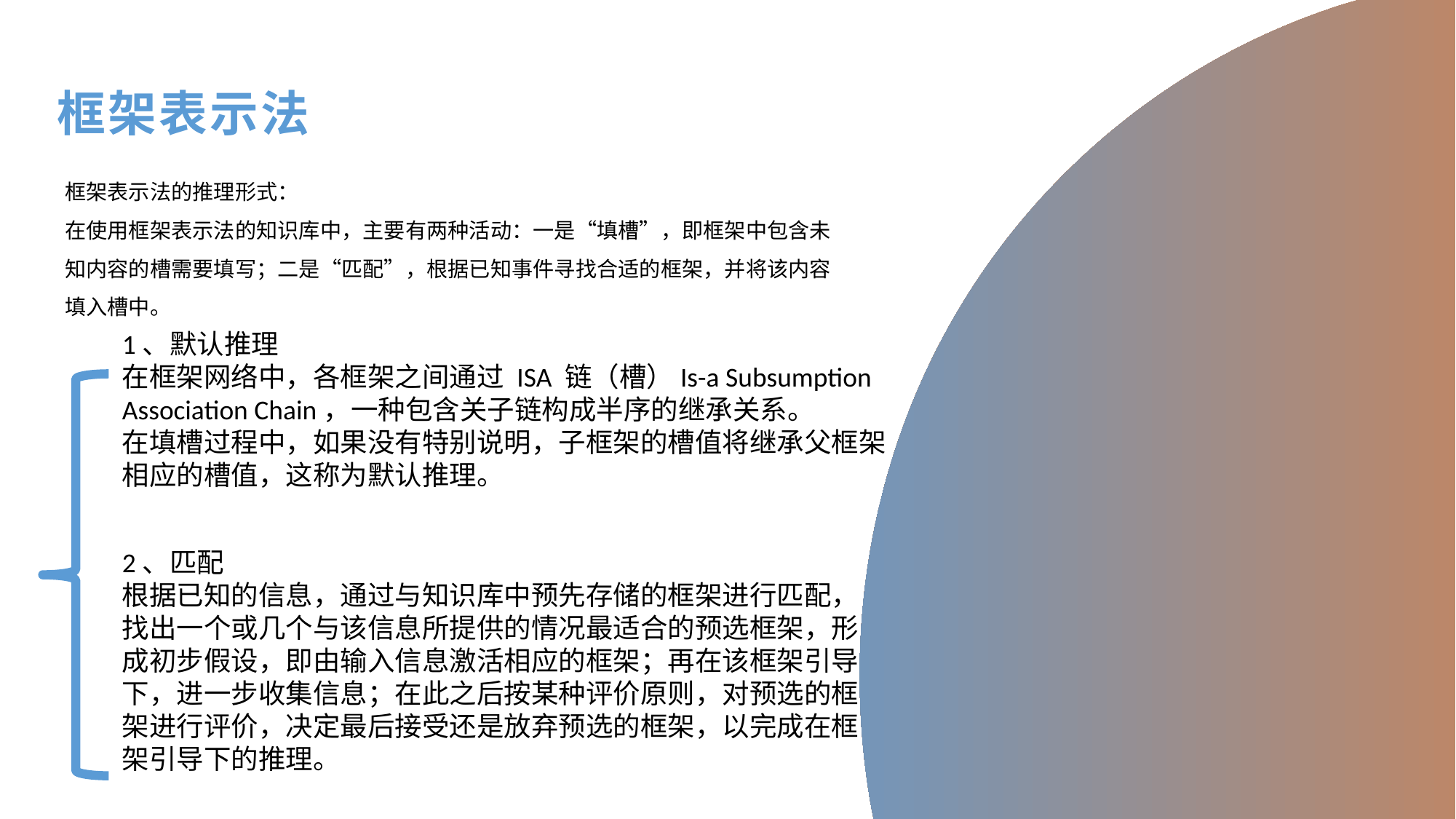

框架表示法

框架表示法的推理形式：
在使用框架表示法的知识库中，主要有两种活动：一是“填槽”，即框架中包含未知内容的槽需要填写；二是“匹配”，根据已知事件寻找合适的框架，并将该内容填入槽中。
1、默认推理
在框架网络中，各框架之间通过 ISA 链（槽）Is-a Subsumption Association Chain，一种包含关子链构成半序的继承关系。
在填槽过程中，如果没有特别说明，子框架的槽值将继承父框架相应的槽值，这称为默认推理。

2、匹配
根据已知的信息，通过与知识库中预先存储的框架进行匹配，找出一个或几个与该信息所提供的情况最适合的预选框架，形成初步假设，即由输入信息激活相应的框架；再在该框架引导下，进一步收集信息；在此之后按某种评价原则，对预选的框架进行评价，决定最后接受还是放弃预选的框架，以完成在框架引导下的推理。